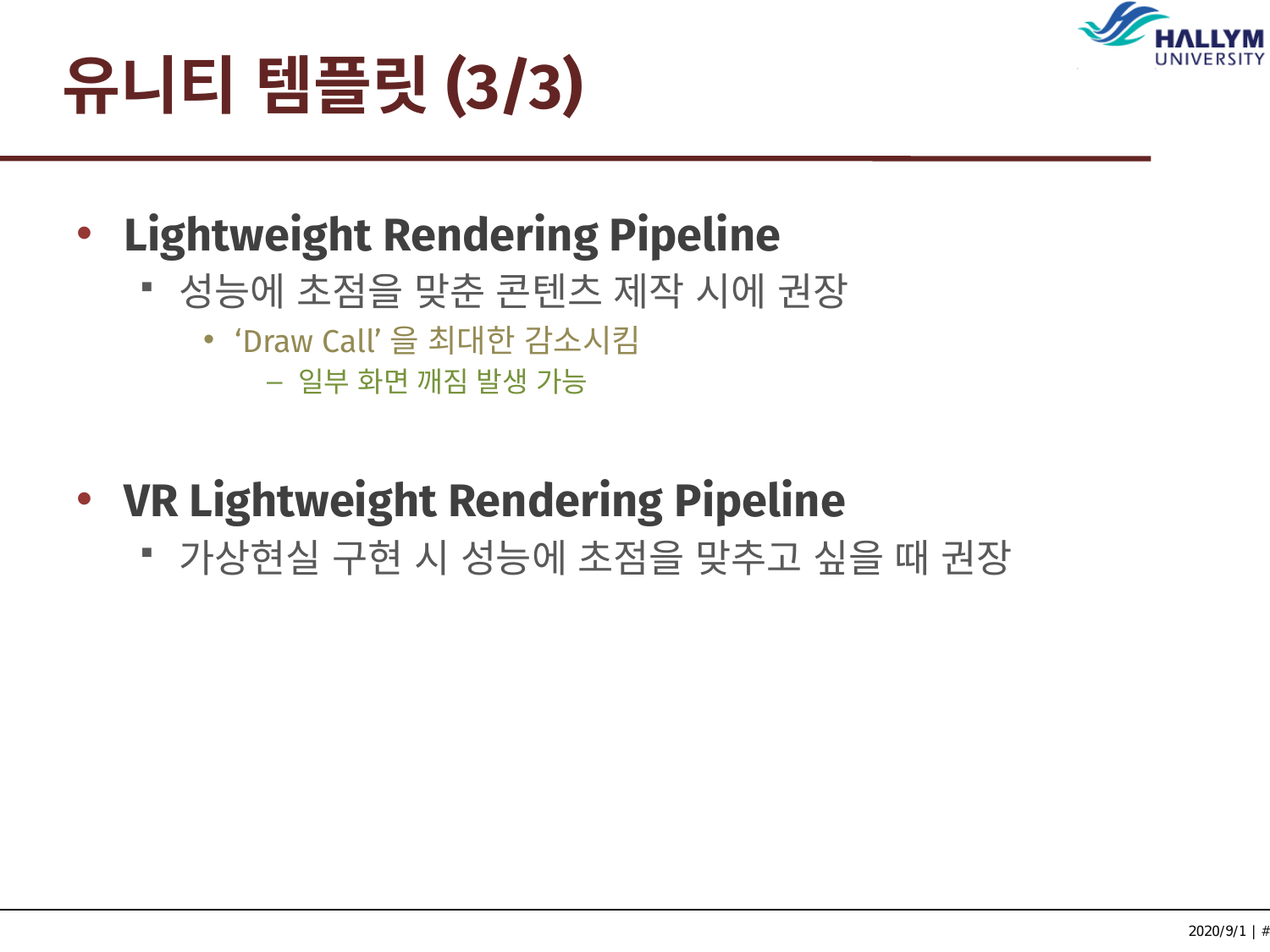

# 유니티 템플릿(3/3)
Lightweight Rendering Pipeline
성능에 초점을 맞춘 콘텐츠 제작 시에 권장
‘Draw Call’을 최대한 감소시킴
일부 화면 깨짐 발생 가능

VR Lightweight Rendering Pipeline
가상현실 구현 시 성능에 초점을 맞추고 싶을 때 권장